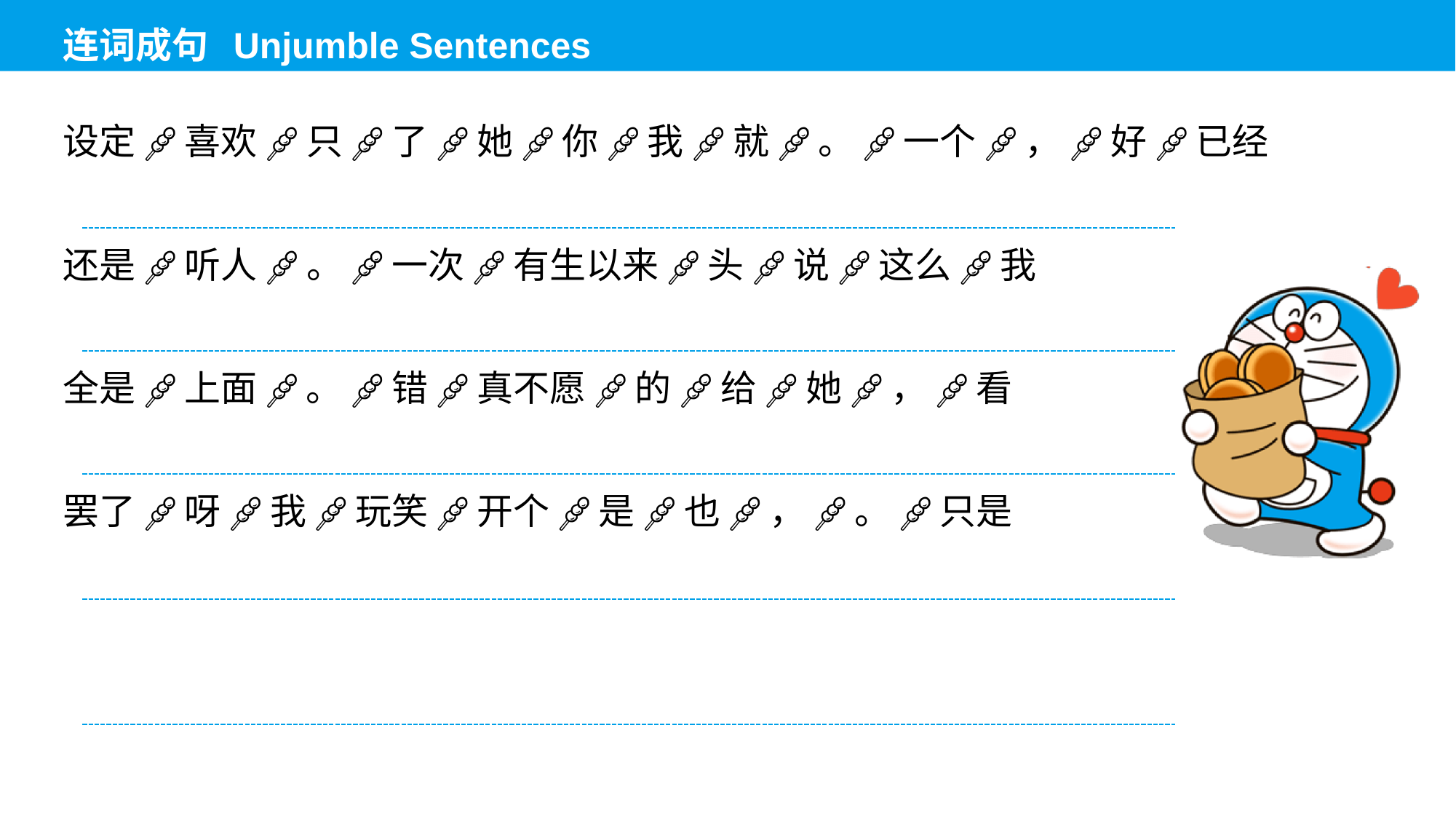

设定 🍡 喜欢 🍡 只 🍡 了 🍡 她 🍡 你 🍡 我 🍡 就 🍡 。 🍡 一个 🍡 ， 🍡 好 🍡 已经
还是 🍡 听人 🍡 。 🍡 一次 🍡 有生以来 🍡 头 🍡 说 🍡 这么 🍡 我
全是 🍡 上面 🍡 。 🍡 错 🍡 真不愿 🍡 的 🍡 给 🍡 她 🍡 ， 🍡 看
罢了 🍡 呀 🍡 我 🍡 玩笑 🍡 开个 🍡 是 🍡 也 🍡 ， 🍡 。 🍡 只是